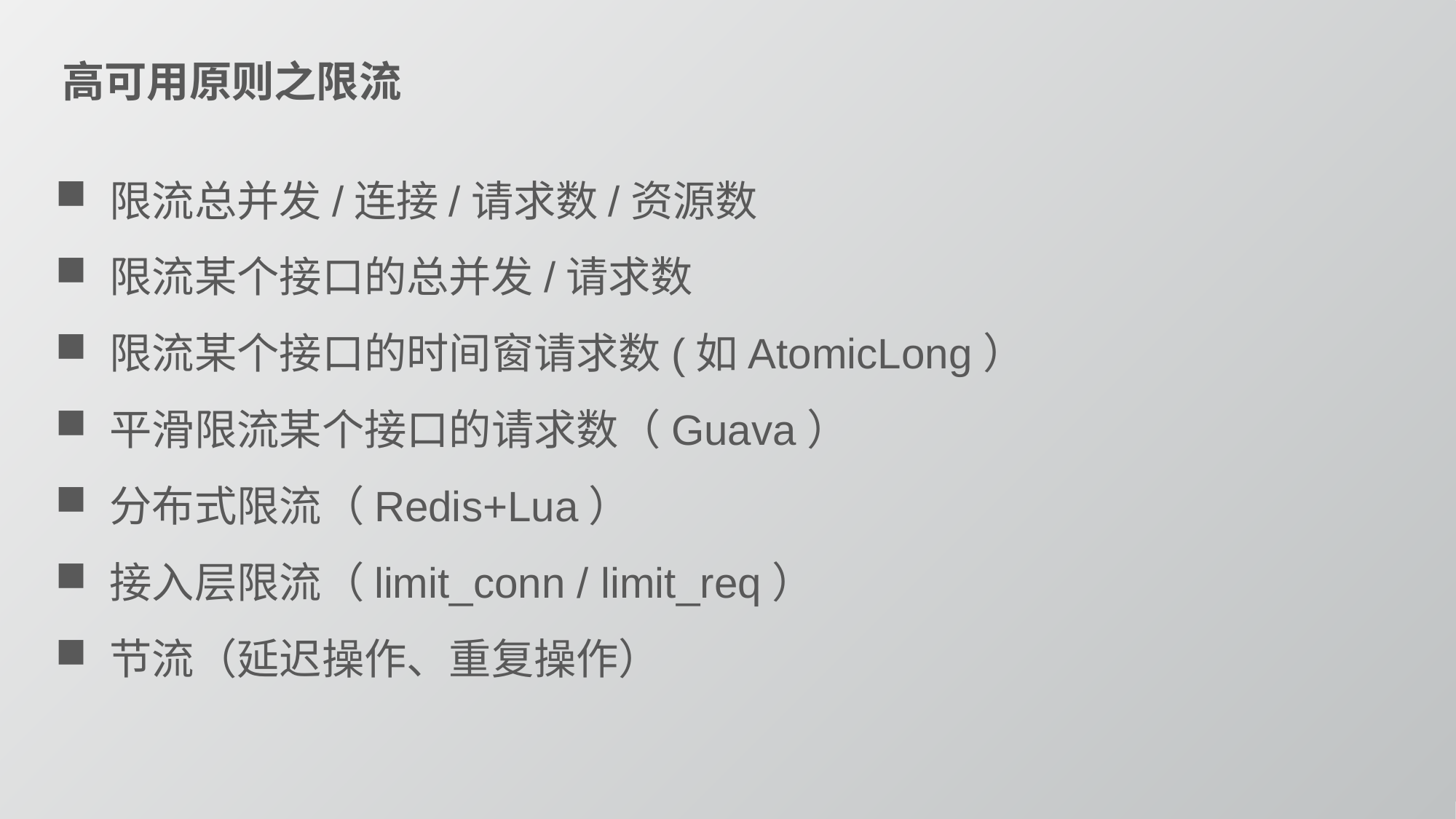

高可用原则之限流
限流总并发/连接/请求数/资源数
限流某个接口的总并发/请求数
限流某个接口的时间窗请求数(如AtomicLong）
平滑限流某个接口的请求数（Guava）
分布式限流（Redis+Lua）
接入层限流（limit_conn / limit_req）
节流（延迟操作、重复操作）